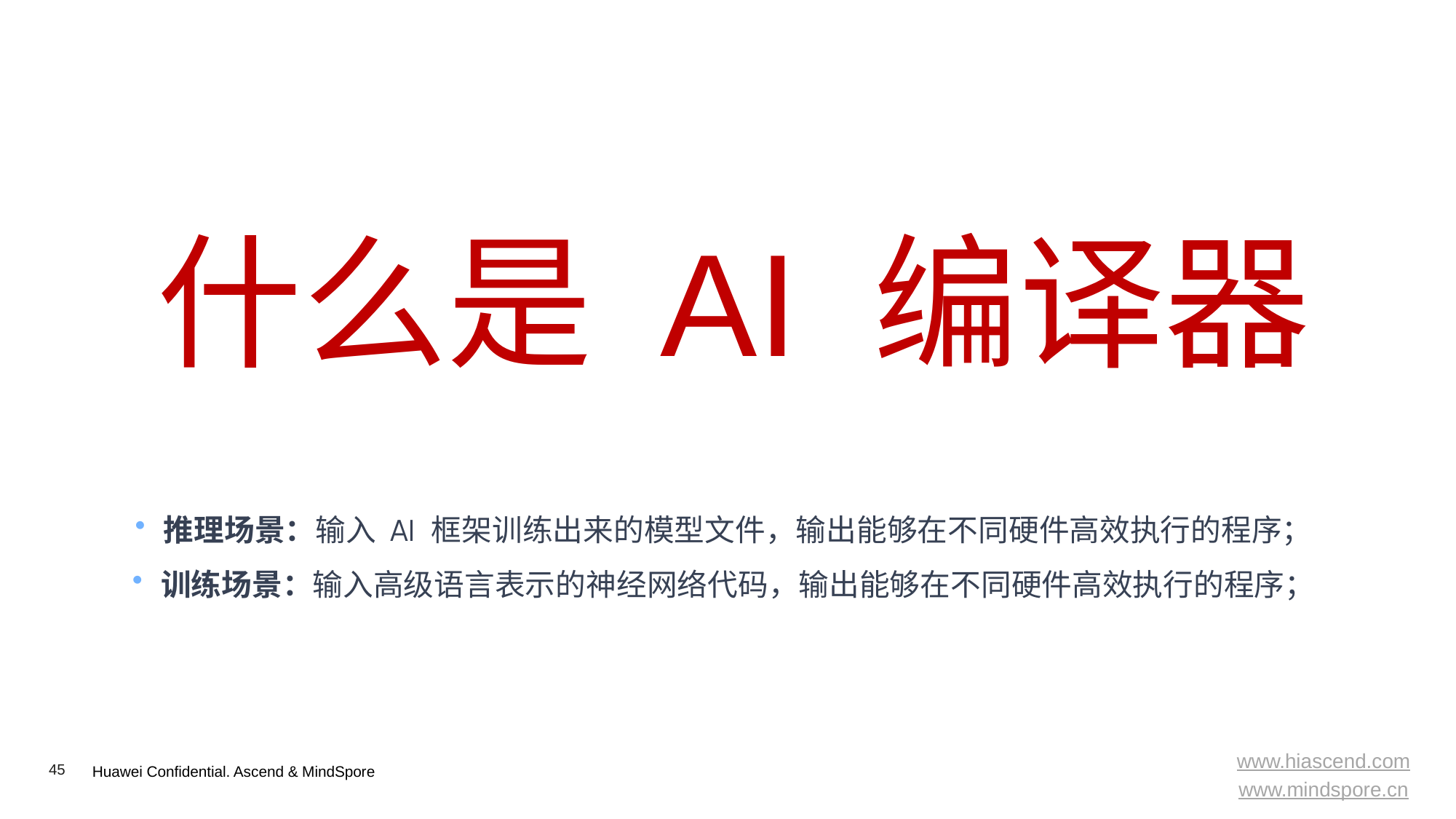

什么是 AI 编译器
推理场景：输入 AI 框架训练出来的模型文件，输出能够在不同硬件高效执行的程序；
训练场景：输入高级语言表示的神经网络代码，输出能够在不同硬件高效执行的程序；